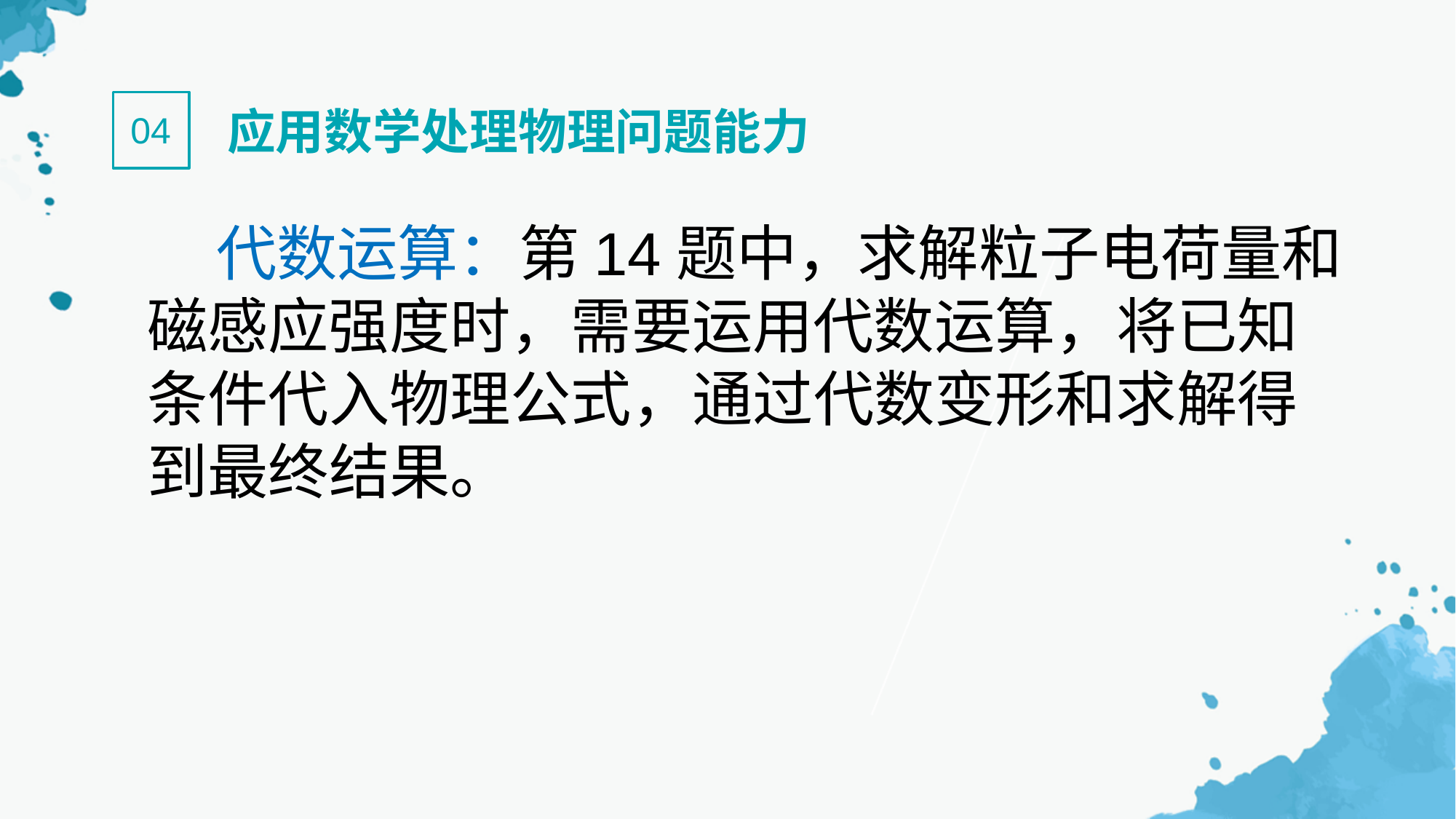

应用数学处理物理问题能力
04

    代数运算：第14题中，求解粒子电荷量和磁感应强度时，需要运用代数运算，将已知条件代入物理公式，通过代数变形和求解得到最终结果。